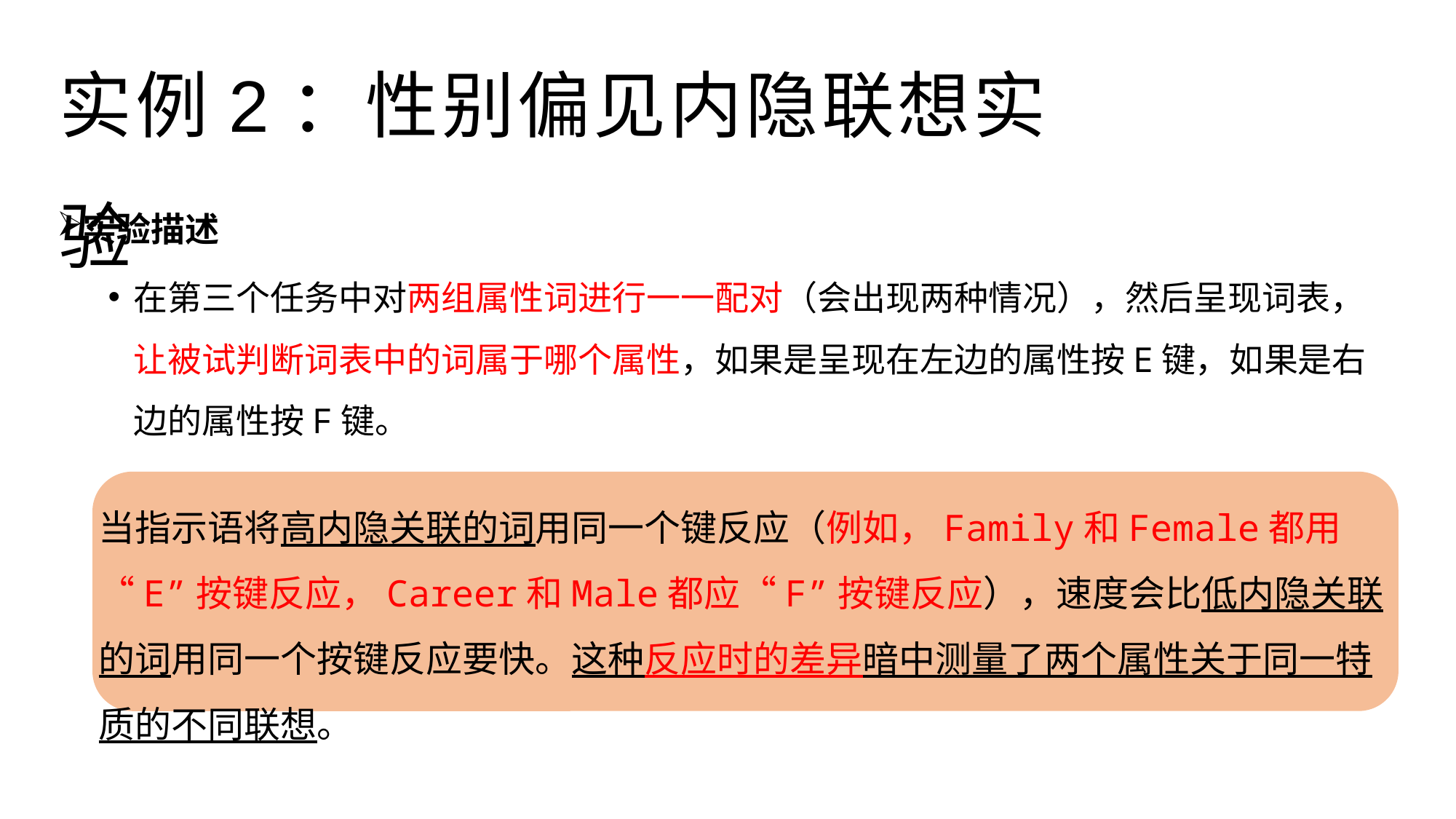

实例2：性别偏见内隐联想实验
实验描述
在第三个任务中对两组属性词进行一一配对（会出现两种情况），然后呈现词表，让被试判断词表中的词属于哪个属性，如果是呈现在左边的属性按E键，如果是右边的属性按F键。

当指示语将高内隐关联的词用同一个键反应（例如，Family和Female都用“E”按键反应，Career和Male都应“F”按键反应），速度会比低内隐关联的词用同一个按键反应要快。这种反应时的差异暗中测量了两个属性关于同一特质的不同联想。